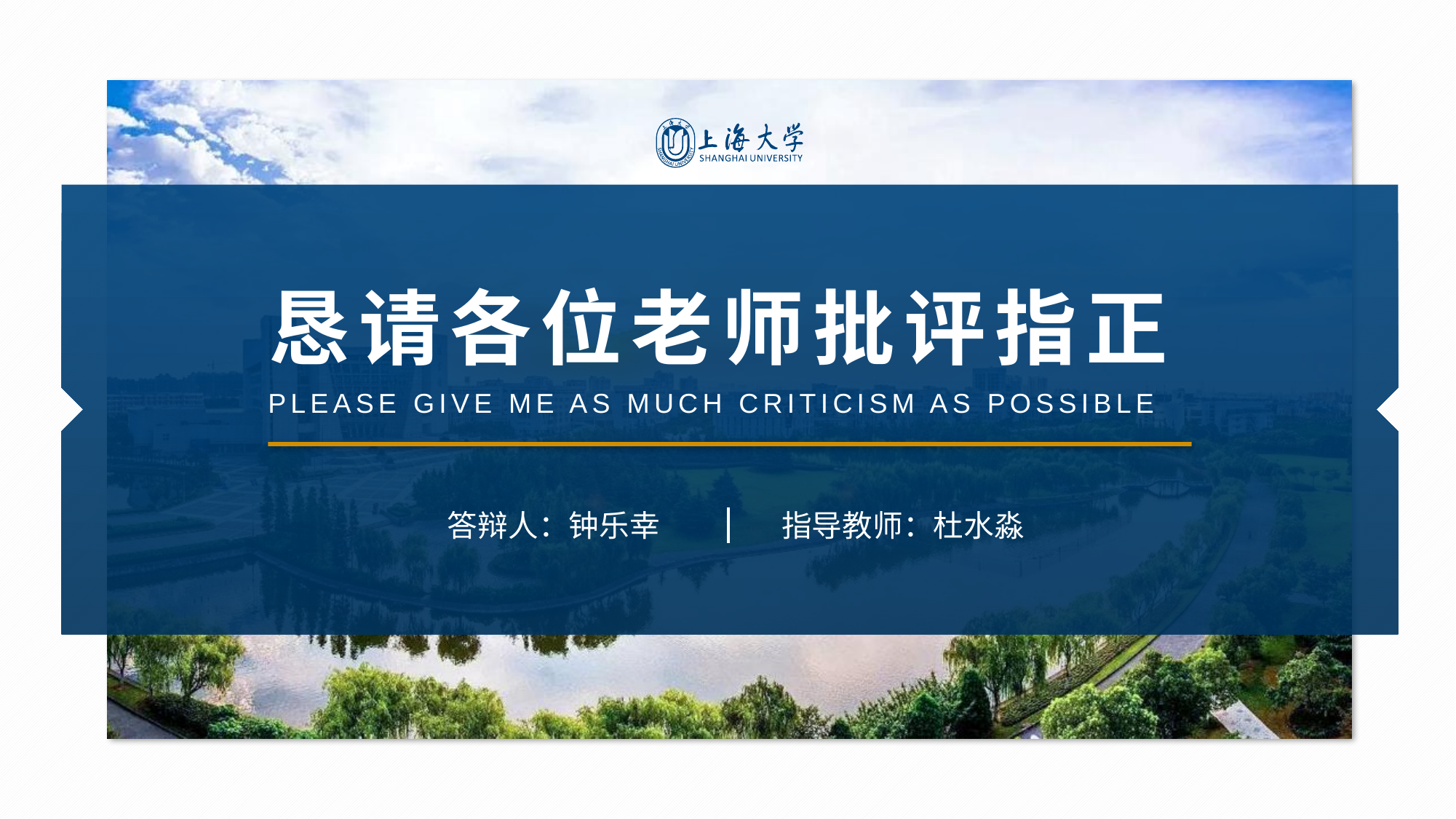

# 恳请各位老师批评指正
PLEASE GIVE ME AS MUCH CRITICISM AS POSSIBLE
答辩人：钟乐幸
指导教师：杜水淼